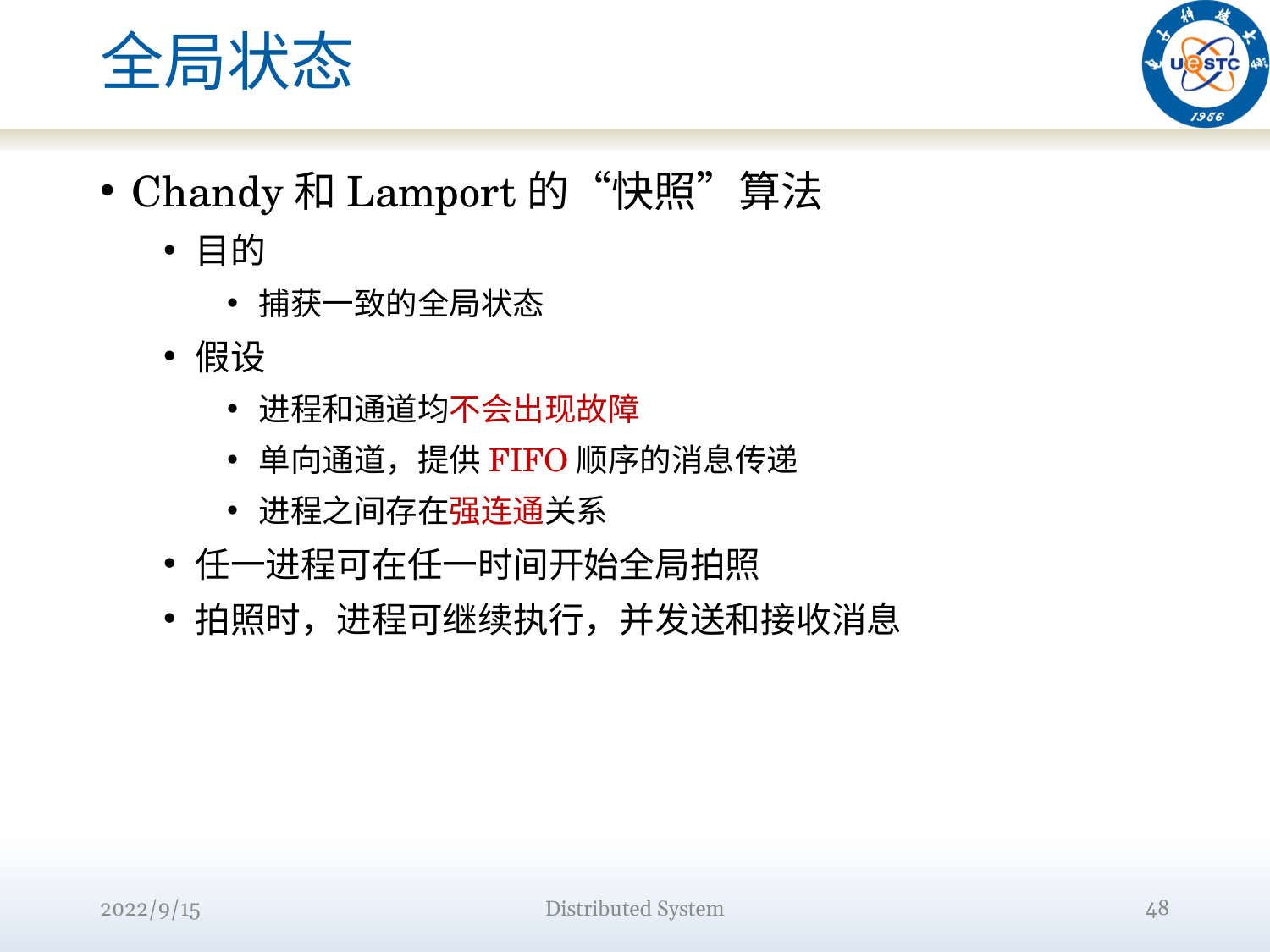

# 全局状态
Chandy和Lamport的“快照”算法
目的
捕获一致的全局状态
假设
进程和通道均不会出现故障
单向通道，提供FIFO顺序的消息传递
进程之间存在强连通关系
任一进程可在任一时间开始全局拍照
拍照时，进程可继续执行，并发送和接收消息
2022/9/15
Distributed System
48